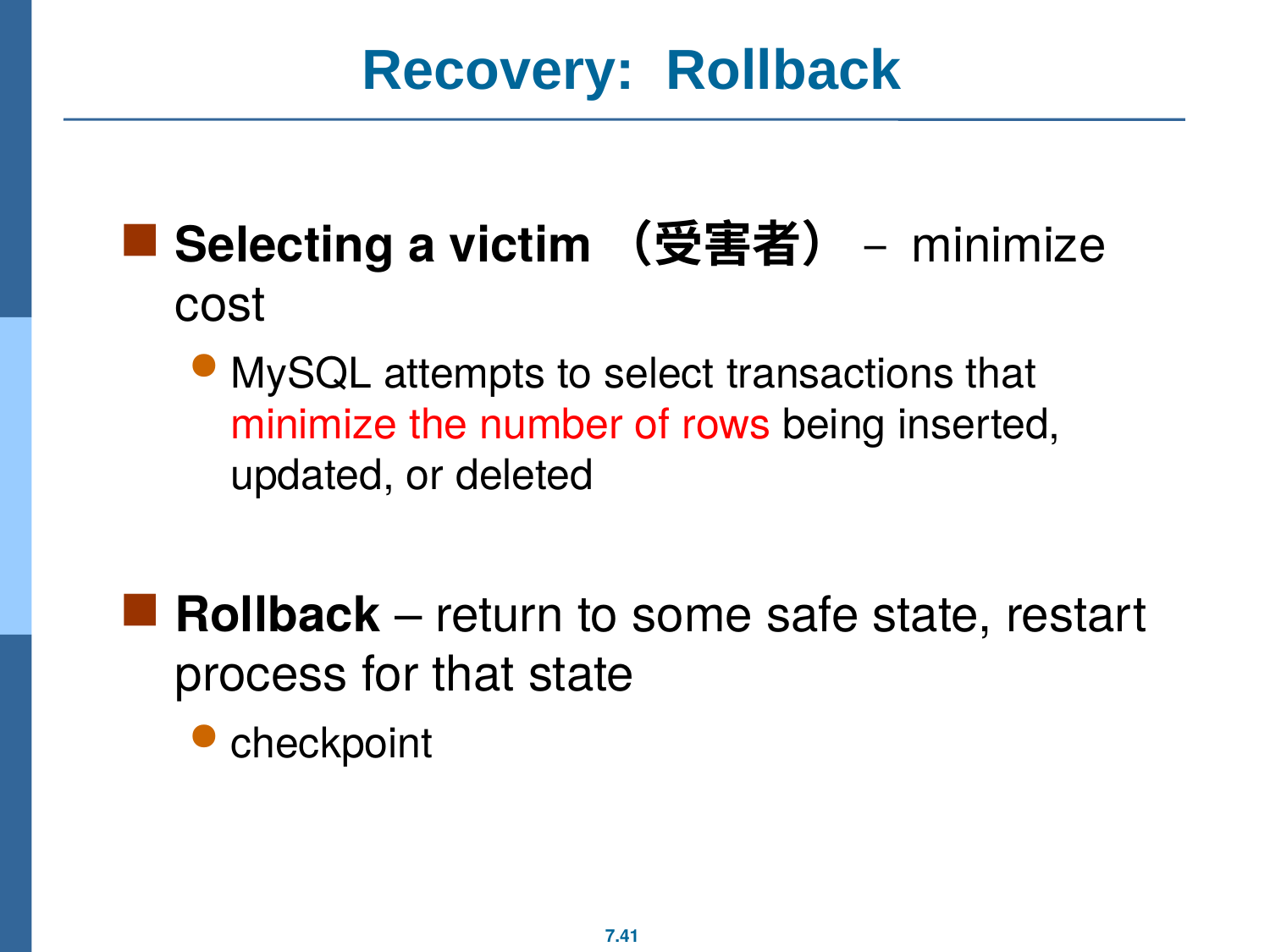

# Recovery:  Rollback
Selecting a victim（受害者） – minimize cost
MySQL attempts to select transactions that minimize the number of rows being inserted, updated, or deleted

Rollback – return to some safe state, restart process for that state
checkpoint